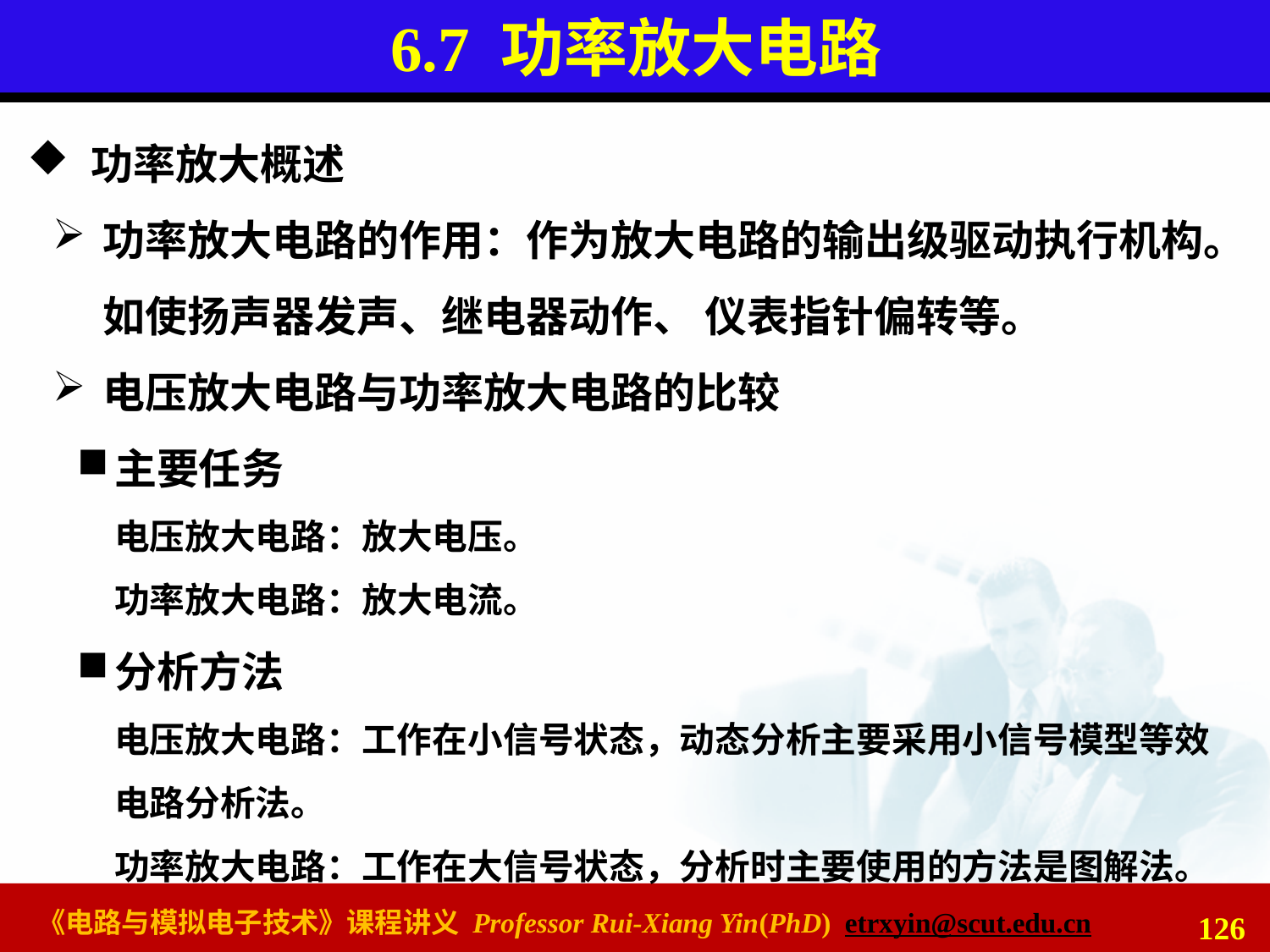

# 6.7 功率放大电路
功率放大概述
功率放大电路的作用：作为放大电路的输出级驱动执行机构。如使扬声器发声、继电器动作、 仪表指针偏转等。
电压放大电路与功率放大电路的比较
主要任务
电压放大电路：放大电压。
功率放大电路：放大电流。
分析方法
电压放大电路：工作在小信号状态，动态分析主要采用小信号模型等效电路分析法。
功率放大电路：工作在大信号状态，分析时主要使用的方法是图解法。
126